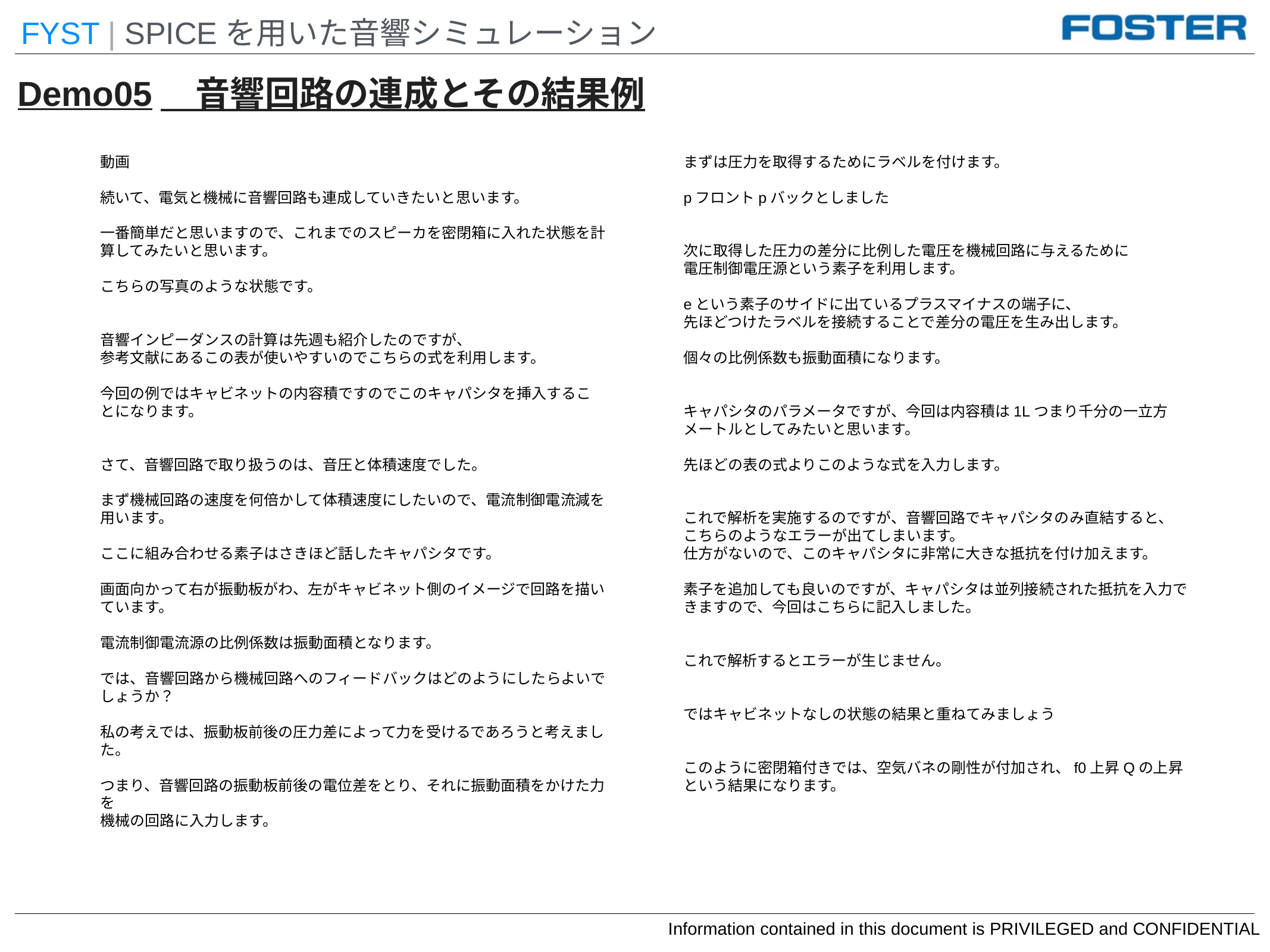

FYST | SPICEを用いた音響シミュレーション
Demo05　音響回路の連成とその結果例
動画

続いて、電気と機械に音響回路も連成していきたいと思います。

一番簡単だと思いますので、これまでのスピーカを密閉箱に入れた状態を計算してみたいと思います。

こちらの写真のような状態です。

音響インピーダンスの計算は先週も紹介したのですが、
参考文献にあるこの表が使いやすいのでこちらの式を利用します。

今回の例ではキャビネットの内容積ですのでこのキャパシタを挿入することになります。

さて、音響回路で取り扱うのは、音圧と体積速度でした。

まず機械回路の速度を何倍かして体積速度にしたいので、電流制御電流減を用います。

ここに組み合わせる素子はさきほど話したキャパシタです。

画面向かって右が振動板がわ、左がキャビネット側のイメージで回路を描いています。

電流制御電流源の比例係数は振動面積となります。

では、音響回路から機械回路へのフィードバックはどのようにしたらよいでしょうか？

私の考えでは、振動板前後の圧力差によって力を受けるであろうと考えました。

つまり、音響回路の振動板前後の電位差をとり、それに振動面積をかけた力を
機械の回路に入力します。
まずは圧力を取得するためにラベルを付けます。

pフロントpバックとしました

次に取得した圧力の差分に比例した電圧を機械回路に与えるために
電圧制御電圧源という素子を利用します。

eという素子のサイドに出ているプラスマイナスの端子に、
先ほどつけたラベルを接続することで差分の電圧を生み出します。

個々の比例係数も振動面積になります。

キャパシタのパラメータですが、今回は内容積は1Lつまり千分の一立方メートルとしてみたいと思います。

先ほどの表の式よりこのような式を入力します。

これで解析を実施するのですが、音響回路でキャパシタのみ直結すると、
こちらのようなエラーが出てしまいます。
仕方がないので、このキャパシタに非常に大きな抵抗を付け加えます。

素子を追加しても良いのですが、キャパシタは並列接続された抵抗を入力できますので、今回はこちらに記入しました。

これで解析するとエラーが生じません。

ではキャビネットなしの状態の結果と重ねてみましょう

このように密閉箱付きでは、空気バネの剛性が付加され、f0上昇Qの上昇という結果になります。